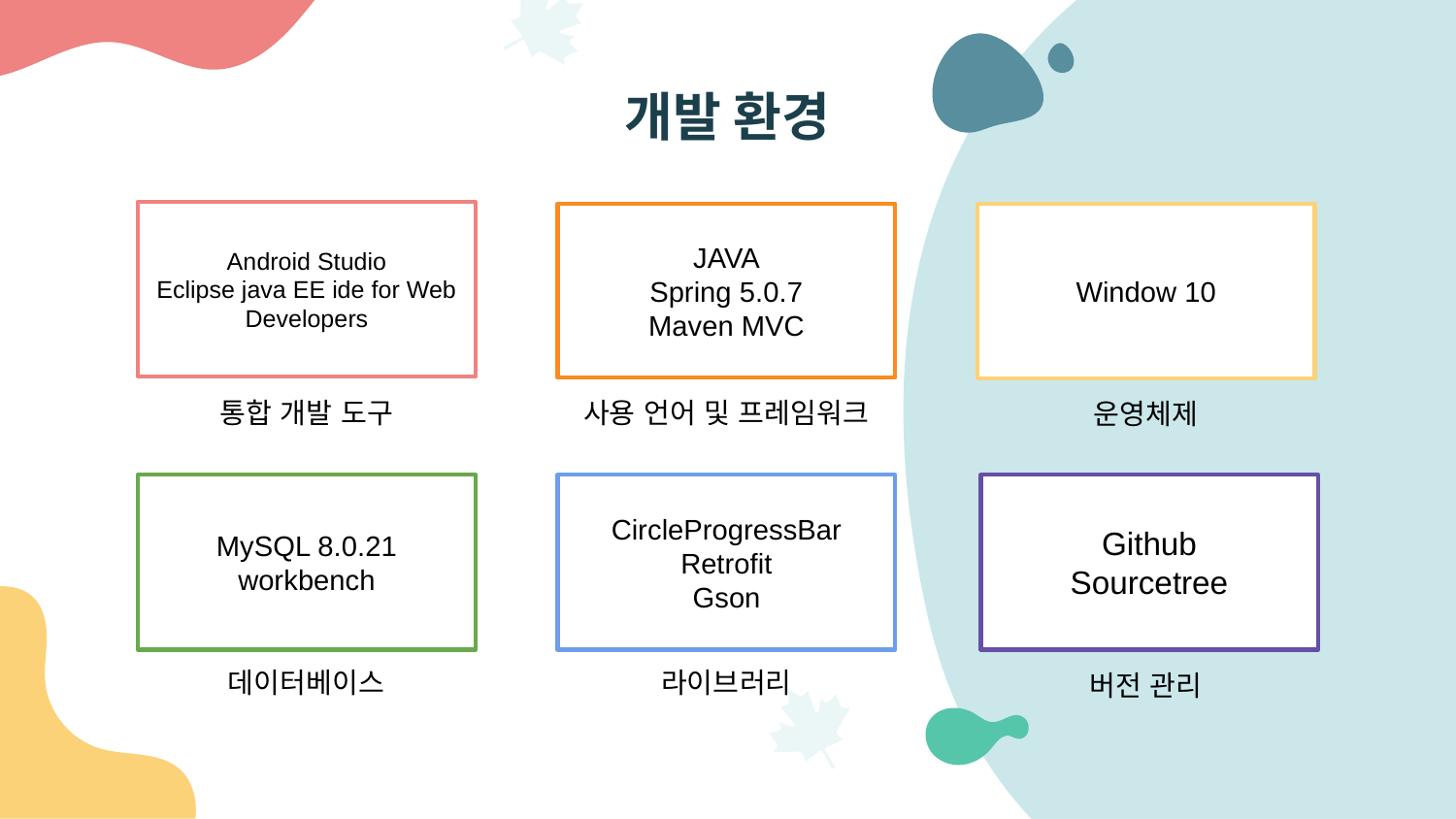

# 개발 환경
Android Studio
Eclipse java EE ide for Web Developers
JAVA
Spring 5.0.7
Maven MVC
Window 10
사용 언어 및 프레임워크
통합 개발 도구
운영체제
CircleProgressBar
Retrofit
Gson
Github
Sourcetree
MySQL 8.0.21
workbench
데이터베이스
라이브러리
버전 관리